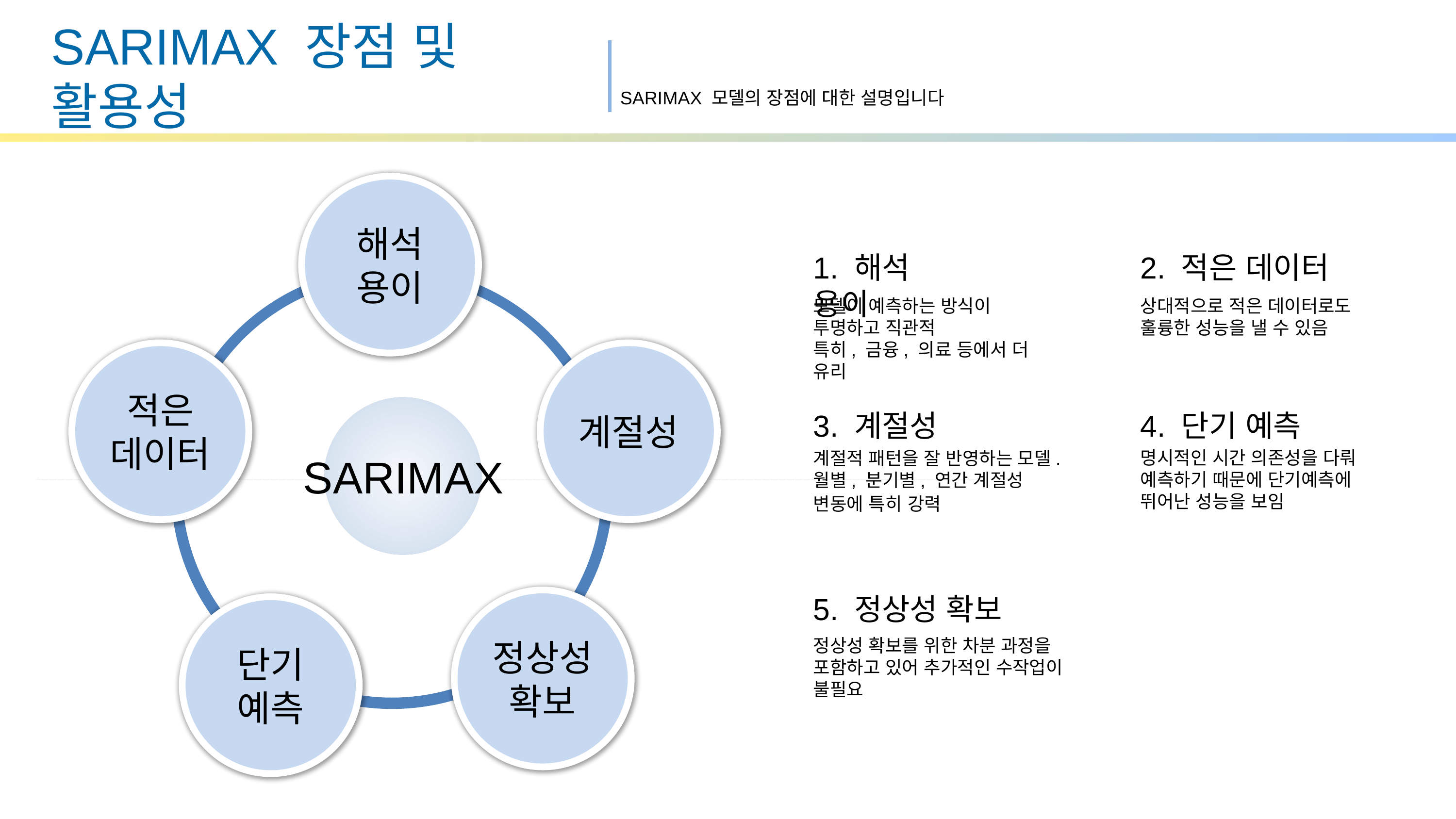

SARIMAX 장점 및 활용성
SARIMAX 모델의 장점에 대한 설명입니다

해석
용이
1. 해석 용이
2. 적은 데이터

모델이 예측하는 방식이
투명하고 직관적
특히, 금융, 의료 등에서 더 유리
상대적으로 적은 데이터로도
훌륭한 성능을 낼 수 있음

적은 데이터
계절성

3. 계절성
4. 단기 예측
SARIMAX
계절적 패턴을 잘 반영하는 모델.
월별, 분기별, 연간 계절성 변동에 특히 강력
명시적인 시간 의존성을 다뤄
예측하기 때문에 단기예측에
뛰어난 성능을 보임
5. 정상성 확보

정상성 확보
단기
예측
정상성 확보를 위한 차분 과정을 포함하고 있어 추가적인 수작업이 불필요